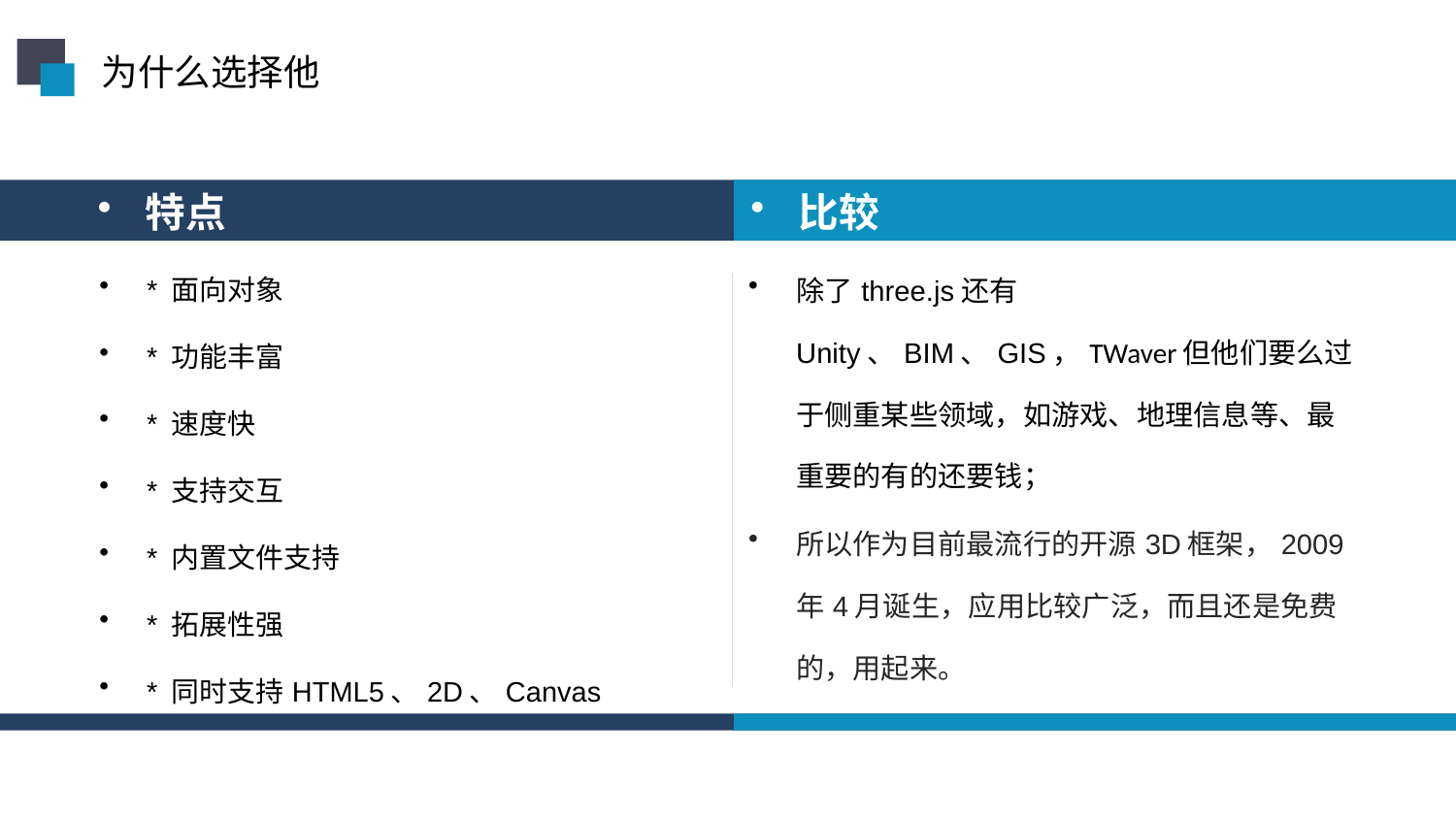

为什么选择他

比较
特点
* 面向对象
* 功能丰富
* 速度快
* 支持交互
* 内置文件支持
* 拓展性强
* 同时支持HTML5、2D、Canvas
除了three.js还有Unity、BIM、GIS，TWaver但他们要么过于侧重某些领域，如游戏、地理信息等、最重要的有的还要钱；
所以作为目前最流行的开源3D框架，2009年4月诞生，应用比较广泛，而且还是免费的，用起来。